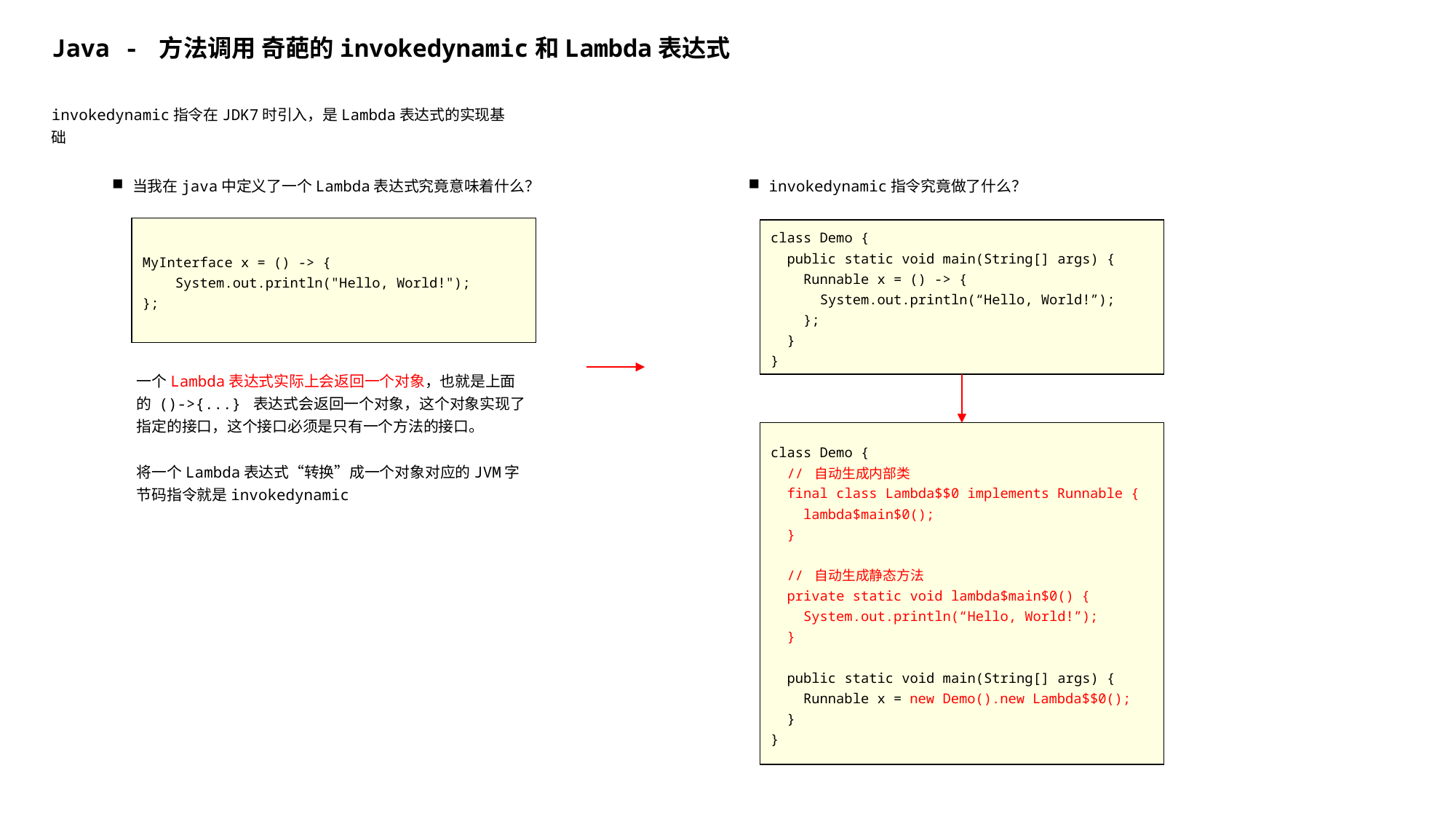

Java - 方法调用 奇葩的invokedynamic和Lambda表达式
invokedynamic指令在JDK7时引入，是Lambda表达式的实现基础
当我在java中定义了一个Lambda表达式究竟意味着什么？
invokedynamic指令究竟做了什么？
MyInterface x = () -> {
    System.out.println("Hello, World!");
};
class Demo {
  public static void main(String[] args) {
    Runnable x = () -> {
      System.out.println(“Hello, World!”);
    };
  }
}
一个Lambda表达式实际上会返回一个对象，也就是上面的 ()->{...} 表达式会返回一个对象，这个对象实现了指定的接口，这个接口必须是只有一个方法的接口。

将一个Lambda表达式“转换”成一个对象对应的JVM字节码指令就是invokedynamic
class Demo {
  // 自动生成内部类
  final class Lambda$$0 implements Runnable {
    lambda$main$0();
  }

  // 自动生成静态方法
  private static void lambda$main$0() {
    System.out.println(“Hello, World!”);
  }

  public static void main(String[] args) {
    Runnable x = new Demo().new Lambda$$0();
  }
}